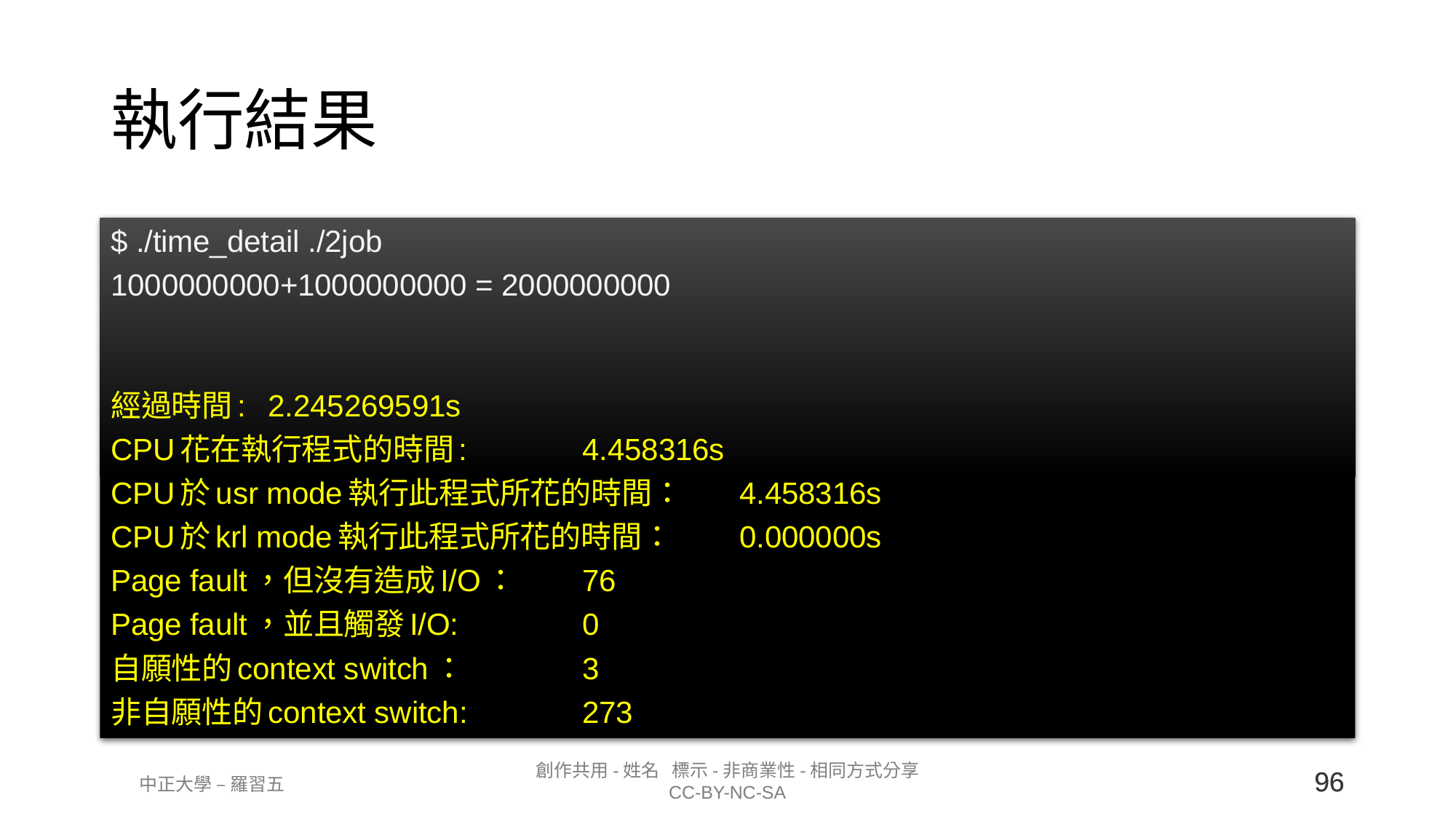

# 執行結果
$ ./time_detail ./2job
1000000000+1000000000 = 2000000000

經過時間: 					2.245269591s
CPU花在執行程式的時間: 			4.458316s
CPU於usr mode執行此程式所花的時間： 	4.458316s
CPU於krl mode執行此程式所花的時間： 	0.000000s
Page fault，但沒有造成I/O： 		76
Page fault，並且觸發I/O: 		0
自願性的context switch： 		3
非自願性的context switch: 		273